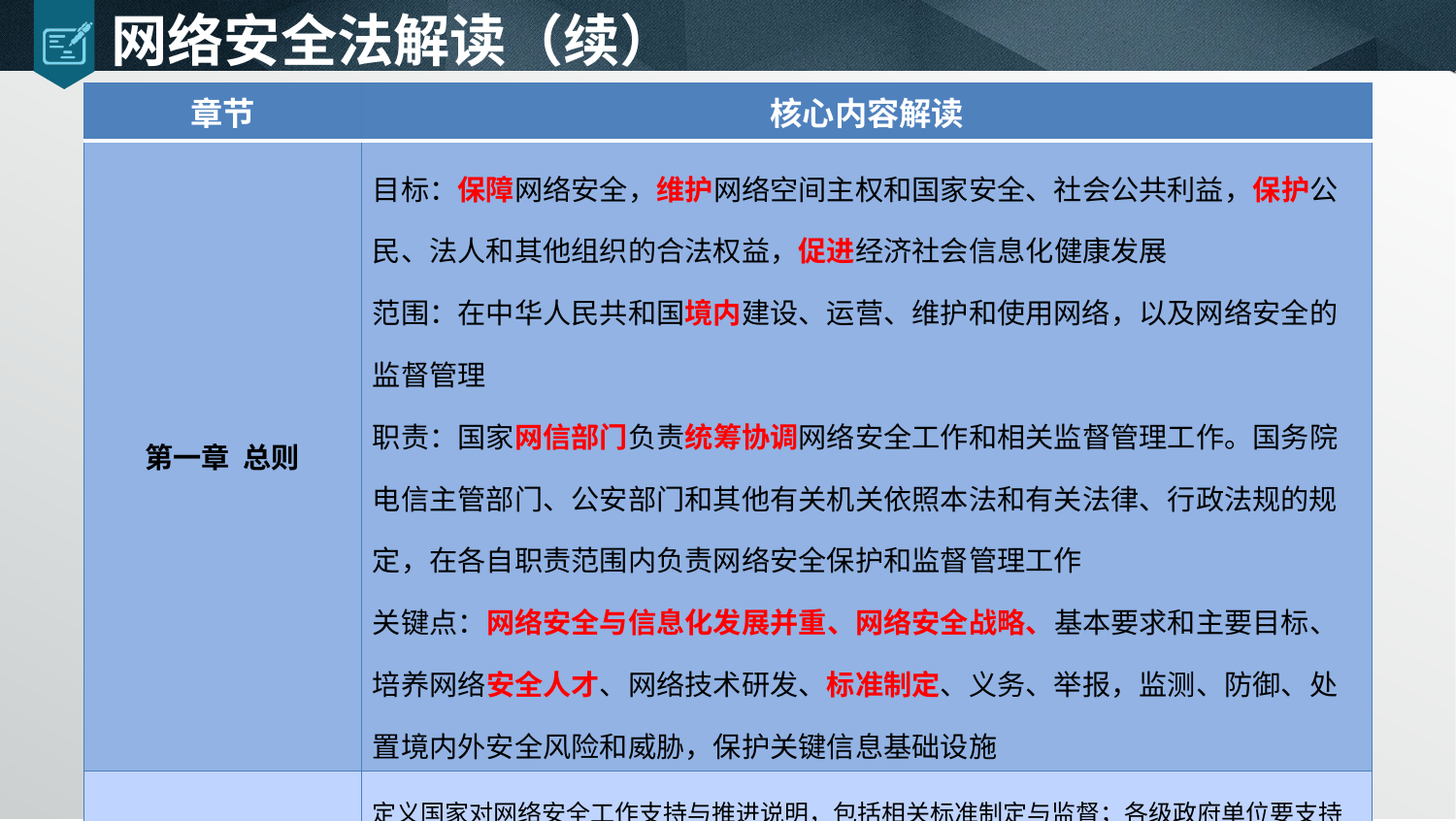

# 网络安全法解读（续）

| 章节 | 核心内容解读 |
| --- | --- |
| 第一章 总则 | 目标：保障网络安全，维护网络空间主权和国家安全、社会公共利益，保护公民、法人和其他组织的合法权益，促进经济社会信息化健康发展 范围：在中华人民共和国境内建设、运营、维护和使用网络，以及网络安全的监督管理 职责：国家网信部门负责统筹协调网络安全工作和相关监督管理工作。国务院电信主管部门、公安部门和其他有关机关依照本法和有关法律、行政法规的规定，在各自职责范围内负责网络安全保护和监督管理工作 关键点：网络安全与信息化发展并重、网络安全战略、基本要求和主要目标、培养网络安全人才、网络技术研发、标准制定、义务、举报，监测、防御、处置境内外安全风险和威胁，保护关键信息基础设施 |
| 第二章 支持与促进 | 定义国家对网络安全工作支持与推进说明，包括相关标准制定与监督；各级政府单位要支持网络安全；包括信息安全技术、信息安全服务、信息安全测评、信息安全教育与宣传、信息安全人才培养等工作 |